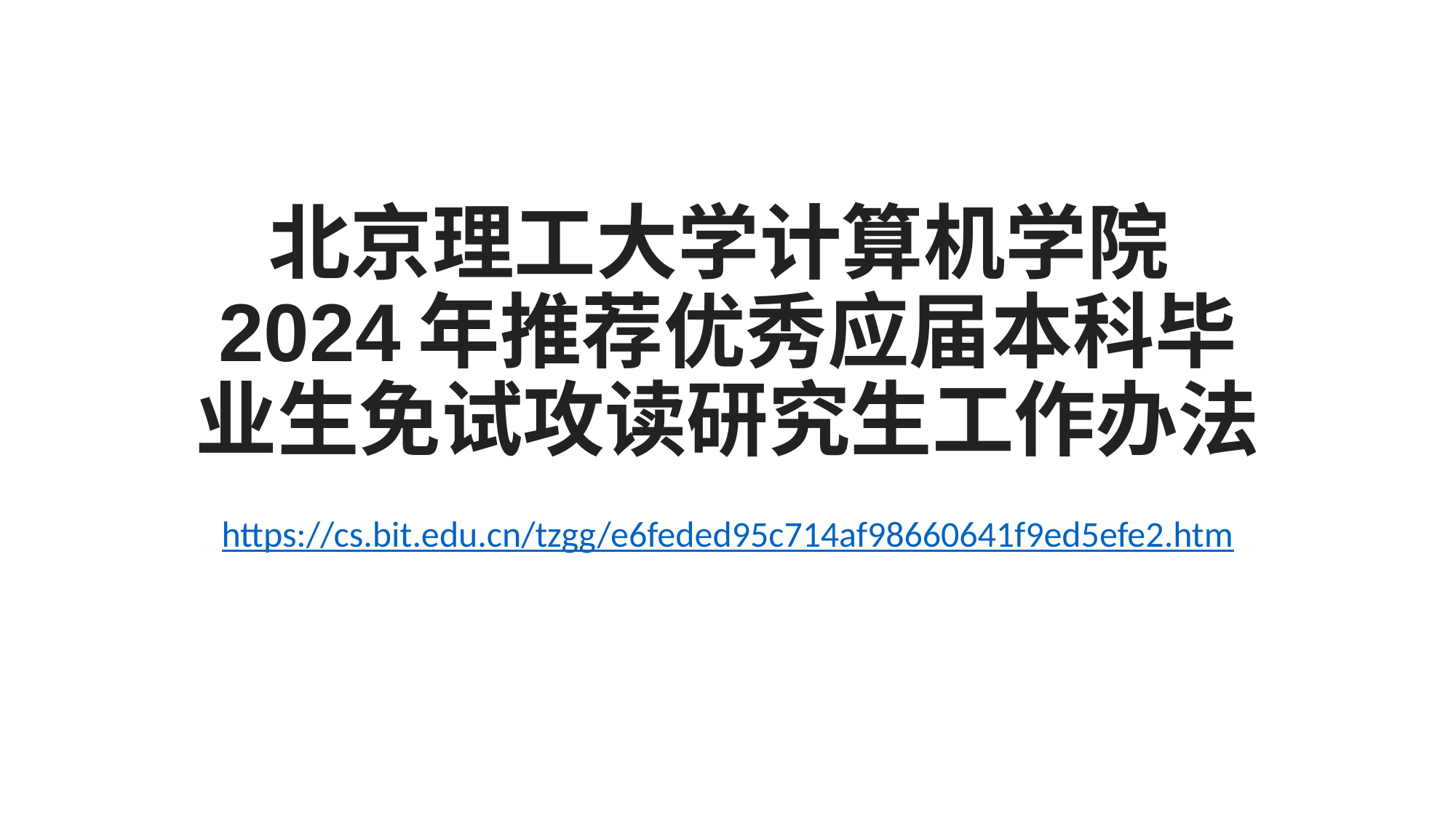

# 北京理工大学计算机学院2024年推荐优秀应届本科毕业生免试攻读研究生工作办法
https://cs.bit.edu.cn/tzgg/e6feded95c714af98660641f9ed5efe2.htm